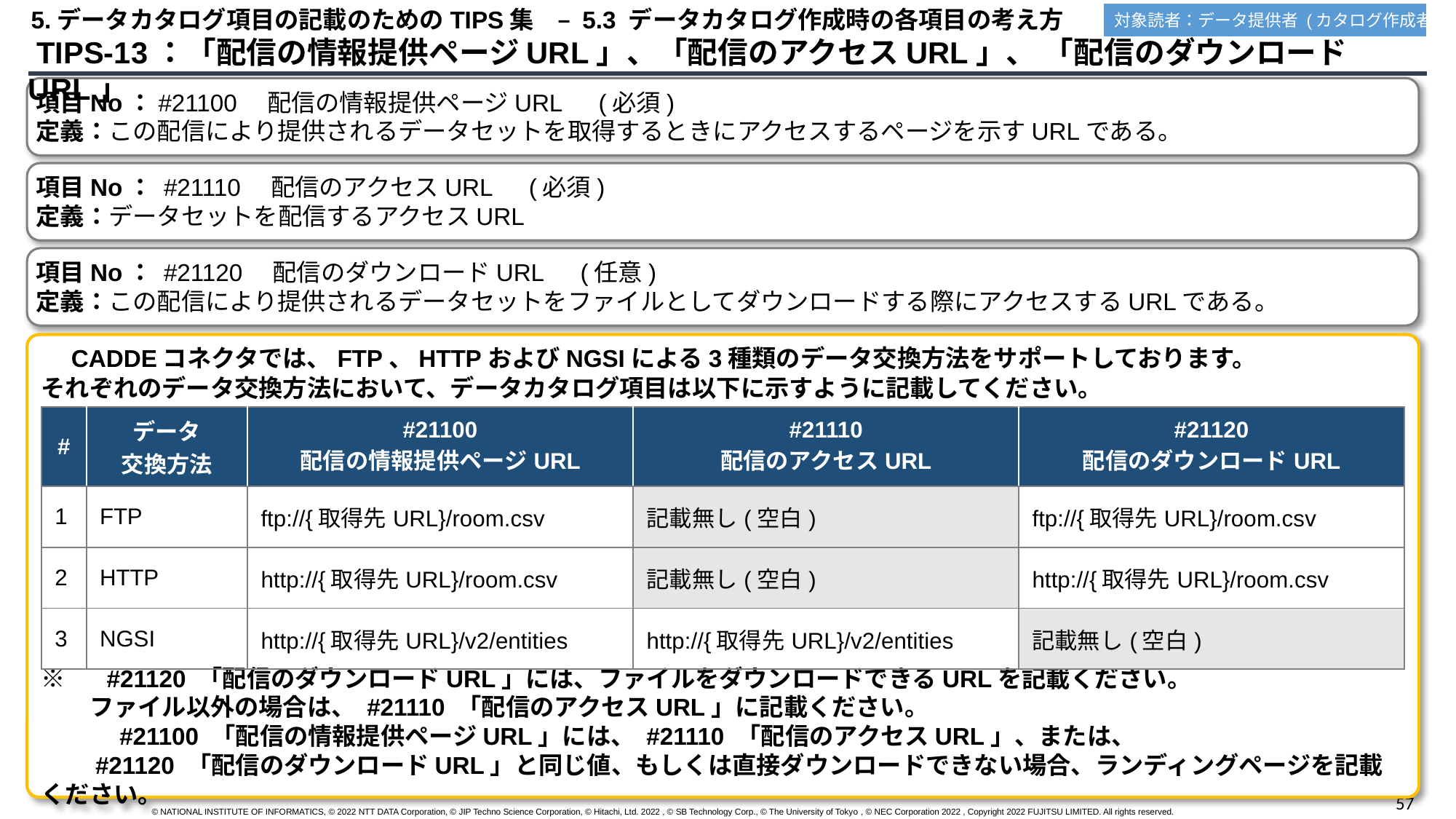

5.データカタログ項目の記載のためのTIPS集　– 5.3 データカタログ作成時の各項目の考え方
対象読者：データ提供者 (カタログ作成者)
 TIPS-13：「配信の情報提供ページURL」、「配信のアクセスURL」、 「配信のダウンロードURL」
項目No：#21100　配信の情報提供ページURL　(必須)
定義：この配信により提供されるデータセットを取得するときにアクセスするページを示すURLである。
項目No： #21110　配信のアクセスURL　(必須)
定義：データセットを配信するアクセスURL
項目No： #21120　配信のダウンロードURL　(任意)
定義：この配信により提供されるデータセットをファイルとしてダウンロードする際にアクセスするURLである。
　CADDEコネクタでは、FTP、HTTPおよびNGSIによる3種類のデータ交換方法をサポートしております。
それぞれのデータ交換方法において、データカタログ項目は以下に示すように記載してください。

※ 　#21120 「配信のダウンロードURL」には、ファイルをダウンロードできるURLを記載ください。
　　ファイル以外の場合は、 #21110 「配信のアクセスURL」に記載ください。
　　　#21100 「配信の情報提供ページURL」には、 #21110 「配信のアクセスURL」、または、
　　#21120 「配信のダウンロードURL」と同じ値、もしくは直接ダウンロードできない場合、ランディングページを記載ください。

| # | データ 交換方法 | #21100 配信の情報提供ページURL | #21110 配信のアクセスURL | #21120 配信のダウンロードURL |
| --- | --- | --- | --- | --- |
| 1 | FTP | ftp://{取得先URL}/room.csv | 記載無し(空白) | ftp://{取得先URL}/room.csv |
| 2 | HTTP | http://{取得先URL}/room.csv | 記載無し(空白) | http://{取得先URL}/room.csv |
| 3 | NGSI | http://{取得先URL}/v2/entities | http://{取得先URL}/v2/entities | 記載無し(空白) |